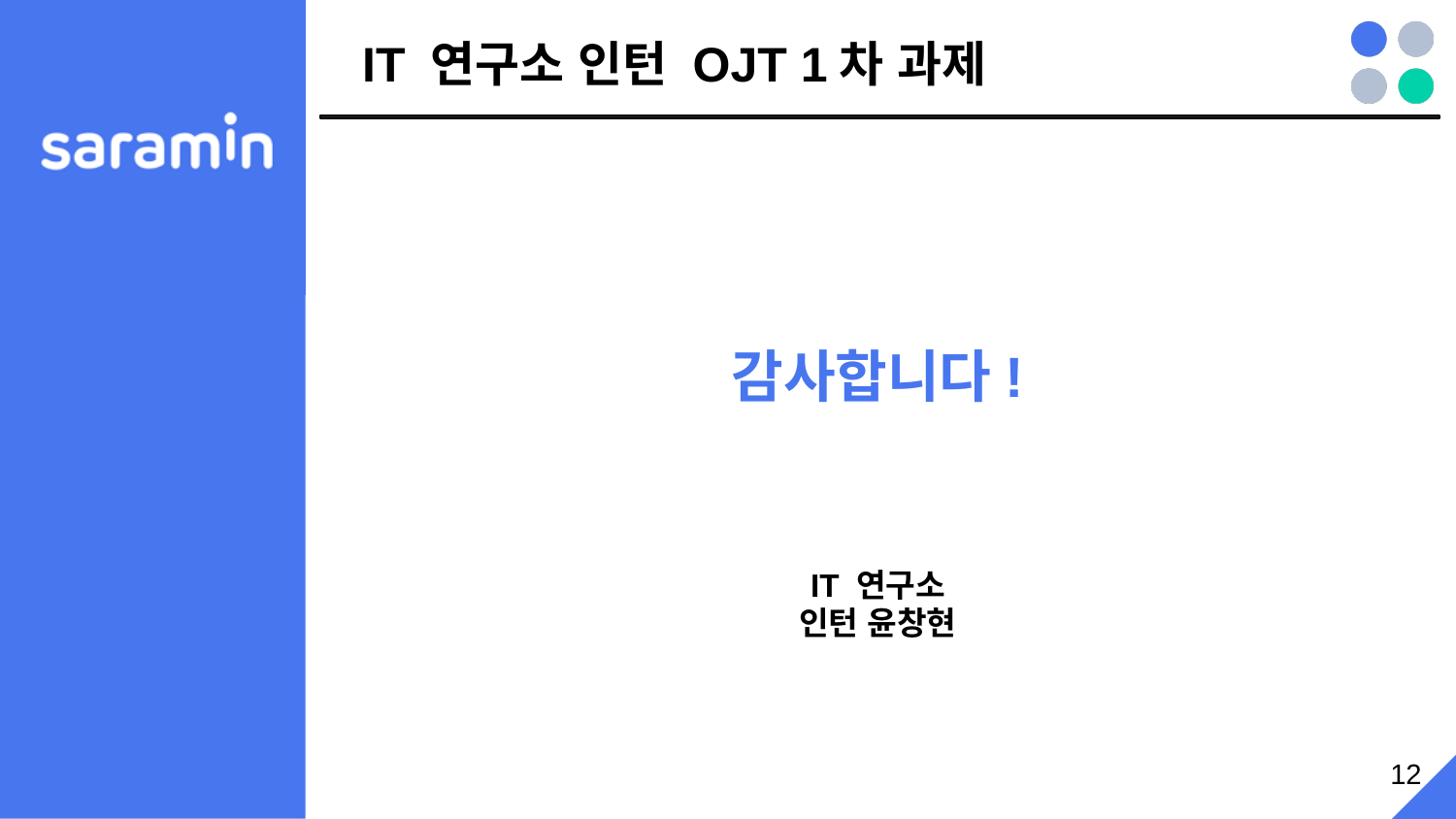

# IT 연구소 인턴 OJT 1차 과제
감사합니다!
IT 연구소
인턴 윤창현
12